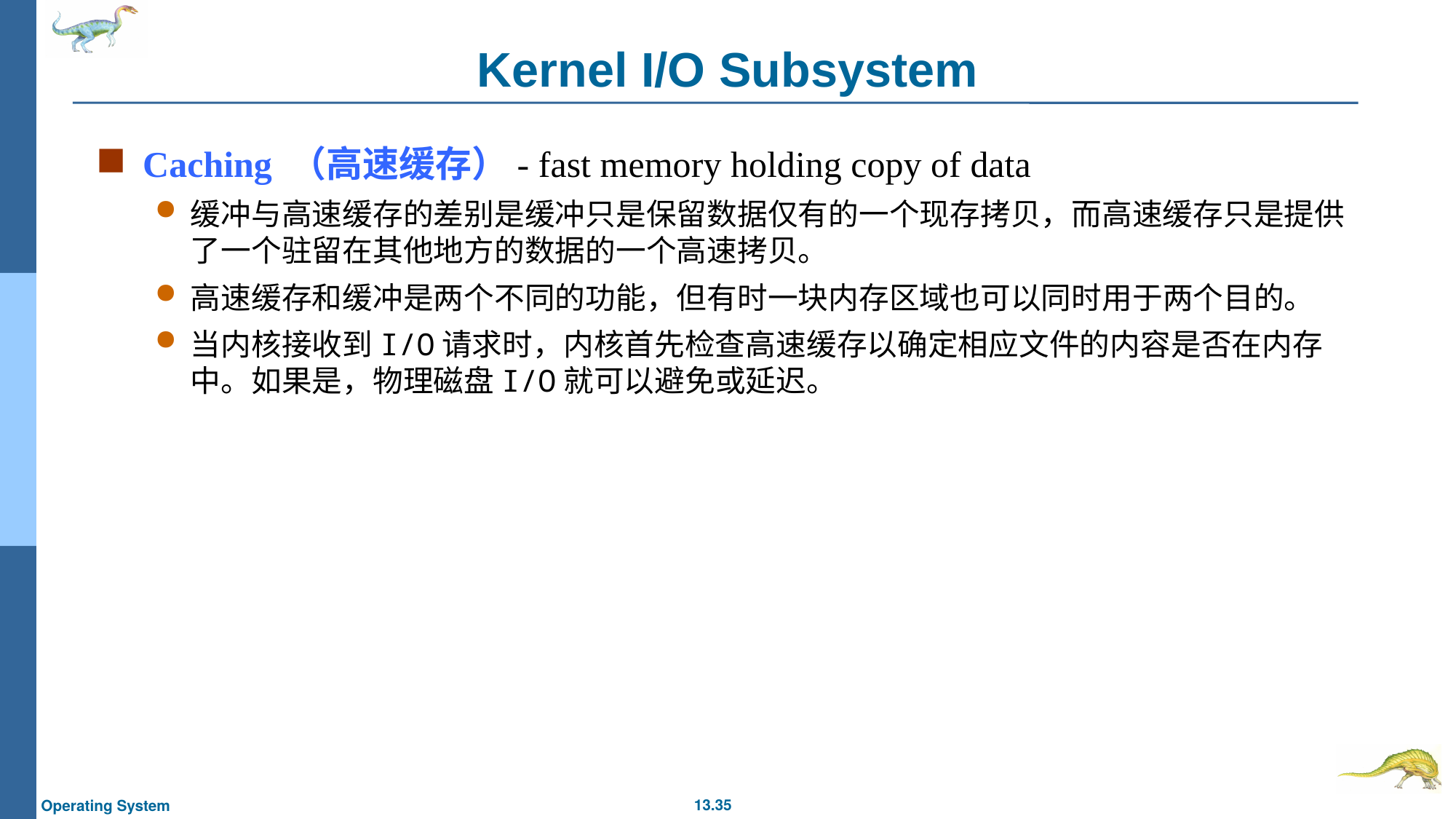

# Kernel I/O Subsystem
Caching （高速缓存）- fast memory holding copy of data
缓冲与高速缓存的差别是缓冲只是保留数据仅有的一个现存拷贝，而高速缓存只是提供了一个驻留在其他地方的数据的一个高速拷贝。
高速缓存和缓冲是两个不同的功能，但有时一块内存区域也可以同时用于两个目的。
当内核接收到I/O请求时，内核首先检查高速缓存以确定相应文件的内容是否在内存中。如果是，物理磁盘I/O就可以避免或延迟。